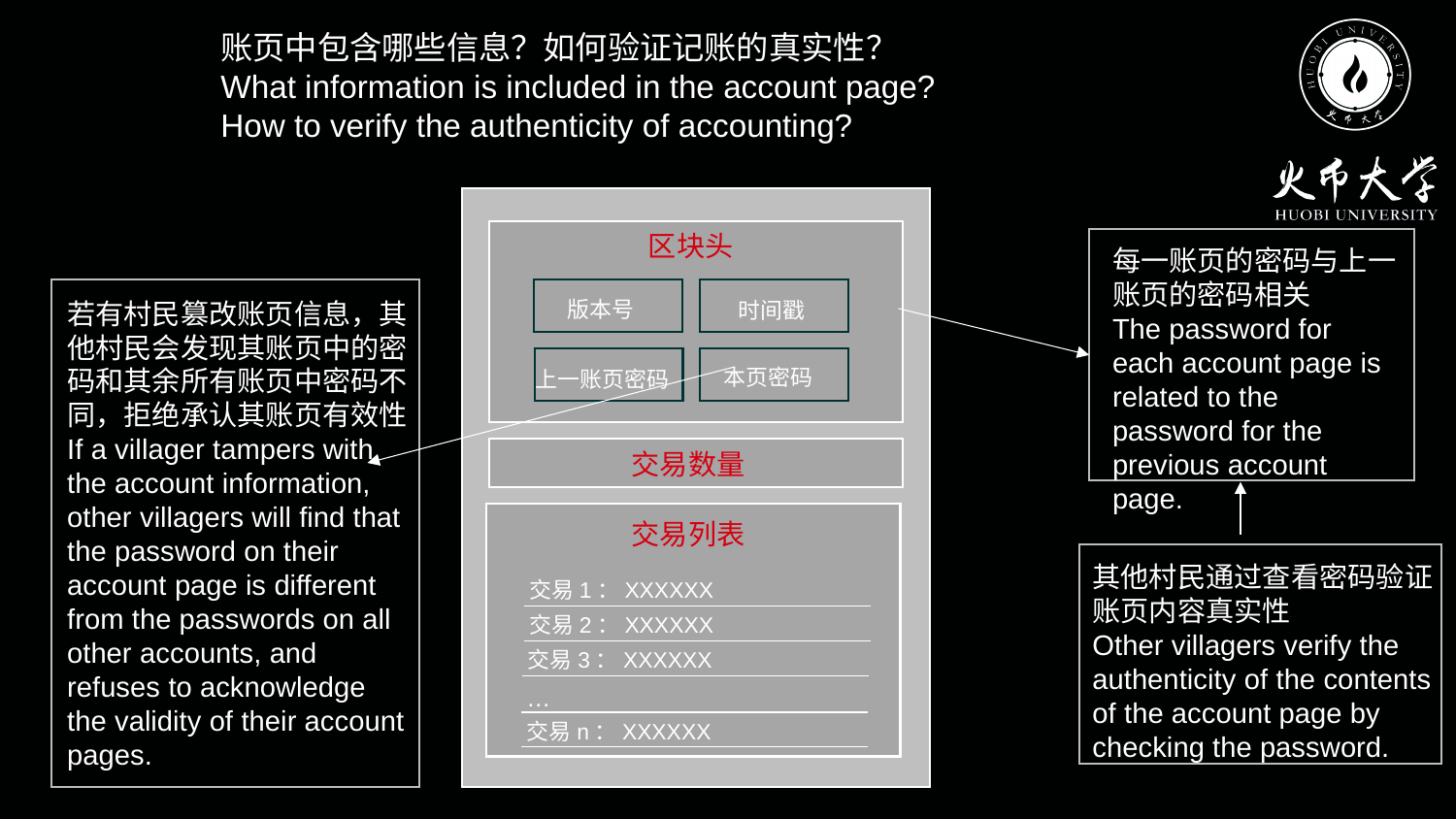

账页中包含哪些信息？如何验证记账的真实性？
What information is included in the account page?
How to verify the authenticity of accounting?

区块头

版本号
时间戳

本页密码
上一账页密码

交易数量

交易列表
交易1：XXXXXX
交易2：XXXXXX
交易3：XXXXXX
…
交易n：XXXXXX

每一账页的密码与上一账页的密码相关
The password for each account page is related to the password for the previous account page.

若有村民篡改账页信息，其他村民会发现其账页中的密码和其余所有账页中密码不同，拒绝承认其账页有效性
If a villager tampers with the account information, other villagers will find that the password on their account page is different from the passwords on all other accounts, and refuses to acknowledge the validity of their account pages.

其他村民通过查看密码验证账页内容真实性
Other villagers verify the authenticity of the contents of the account page by checking the password.